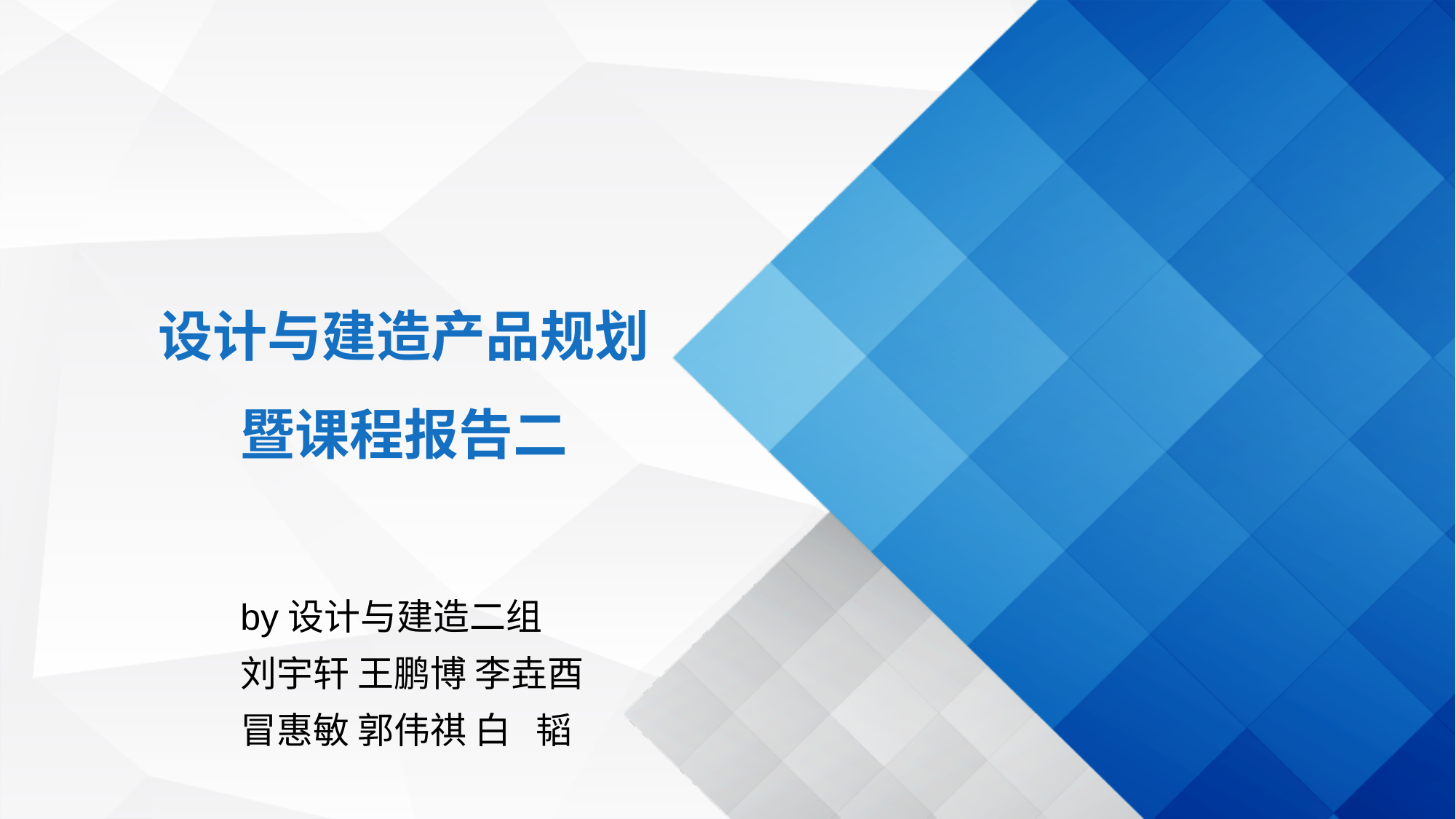

设计与建造产品规划
暨课程报告二
by设计与建造二组
刘宇轩 王鹏博 李垚酉
冒惠敏 郭伟祺 白   韬